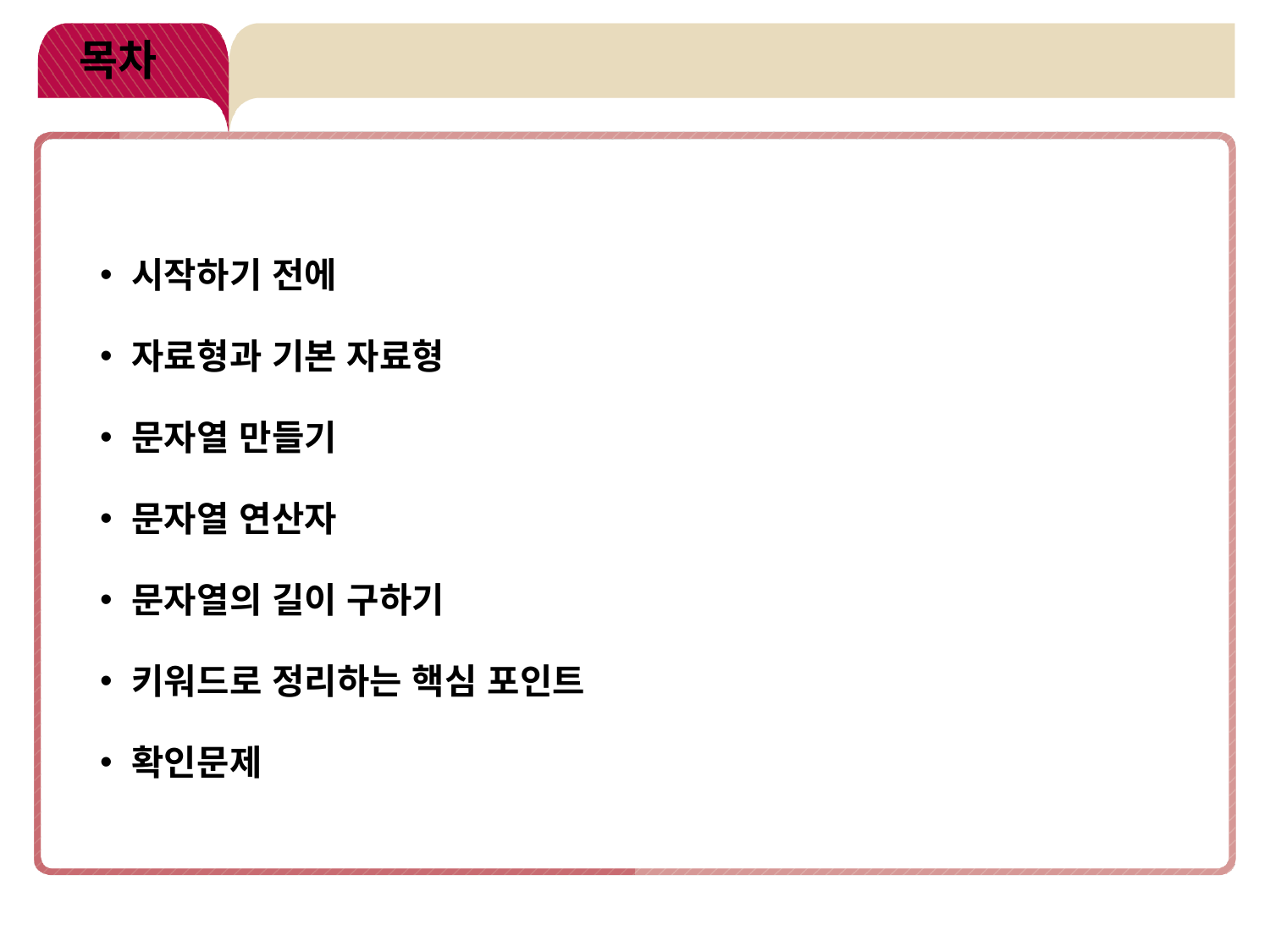

# 목차

시작하기 전에
자료형과 기본 자료형
문자열 만들기
문자열 연산자
문자열의 길이 구하기
키워드로 정리하는 핵심 포인트
확인문제